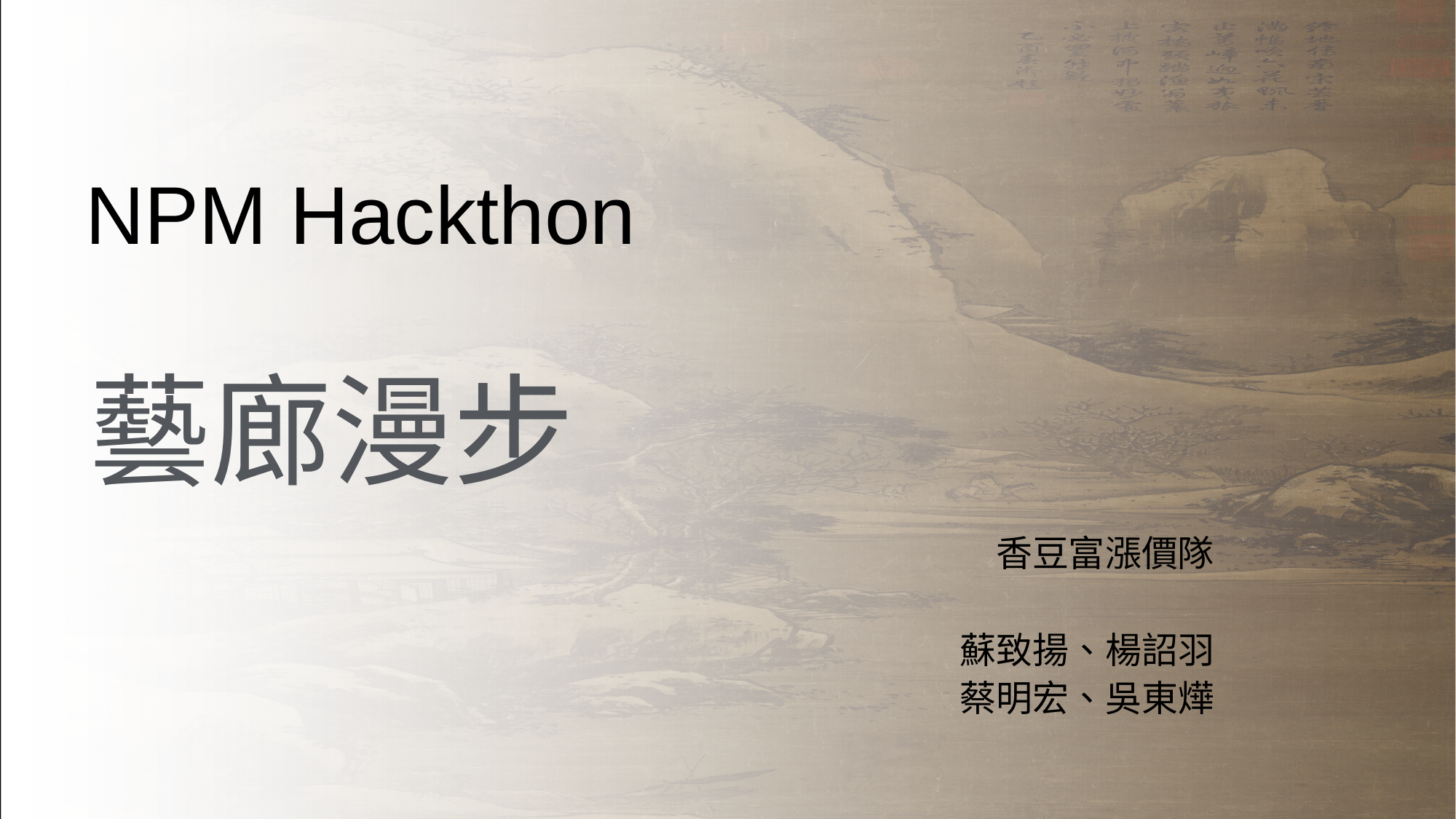

# NPM Hackthon
藝廊漫步
香豆富漲價隊

蘇致揚、楊詔羽
蔡明宏、吳東燁